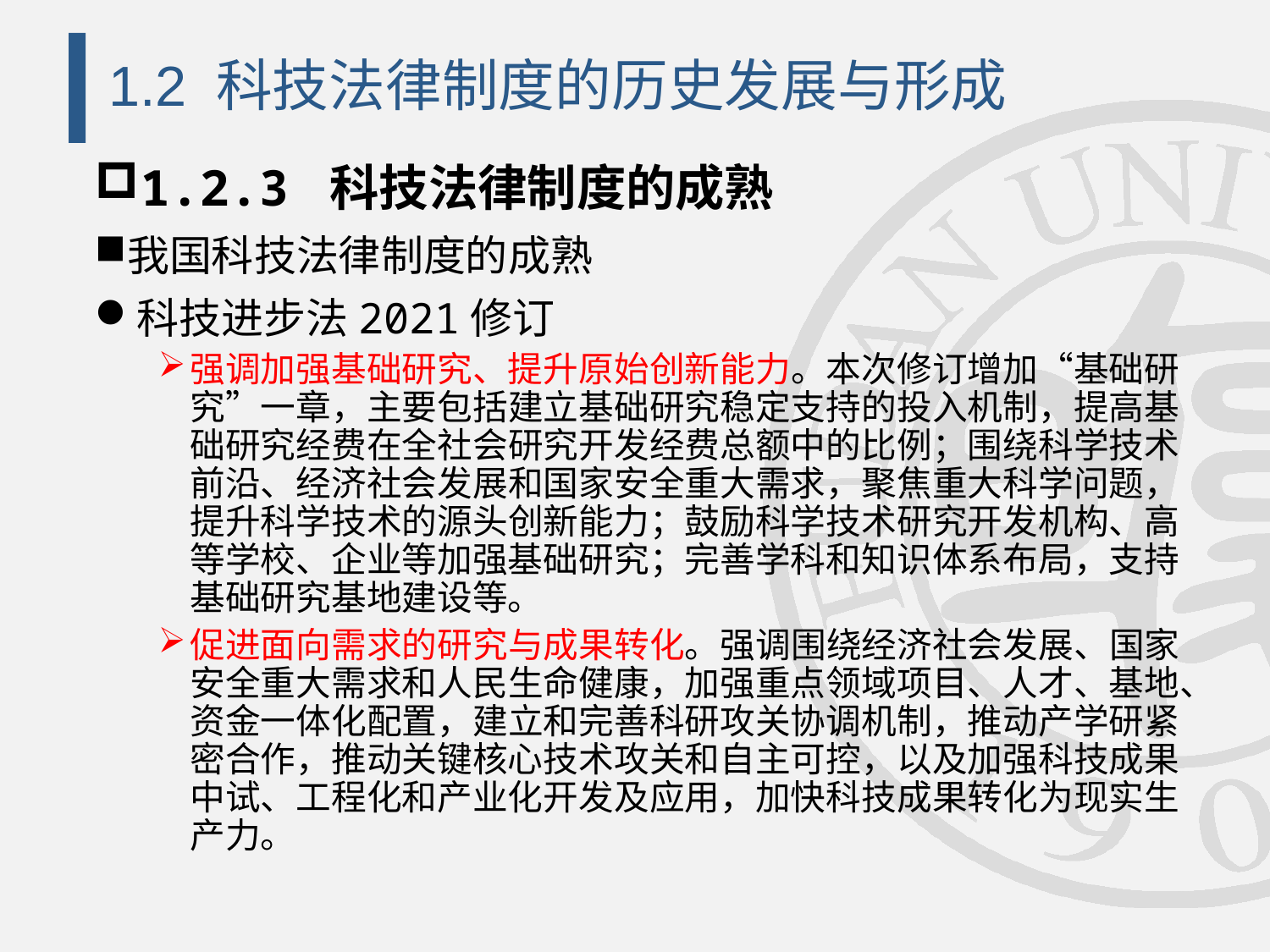

# 1.2 科技法律制度的历史发展与形成
1.2.3 科技法律制度的成熟
我国科技法律制度的成熟
科技进步法2021修订
强调加强基础研究、提升原始创新能力。本次修订增加“基础研究”一章，主要包括建立基础研究稳定支持的投入机制，提高基础研究经费在全社会研究开发经费总额中的比例；围绕科学技术前沿、经济社会发展和国家安全重大需求，聚焦重大科学问题，提升科学技术的源头创新能力；鼓励科学技术研究开发机构、高等学校、企业等加强基础研究；完善学科和知识体系布局，支持基础研究基地建设等。
促进面向需求的研究与成果转化。强调围绕经济社会发展、国家安全重大需求和人民生命健康，加强重点领域项目、人才、基地、资金一体化配置，建立和完善科研攻关协调机制，推动产学研紧密合作，推动关键核心技术攻关和自主可控，以及加强科技成果中试、工程化和产业化开发及应用，加快科技成果转化为现实生产力。